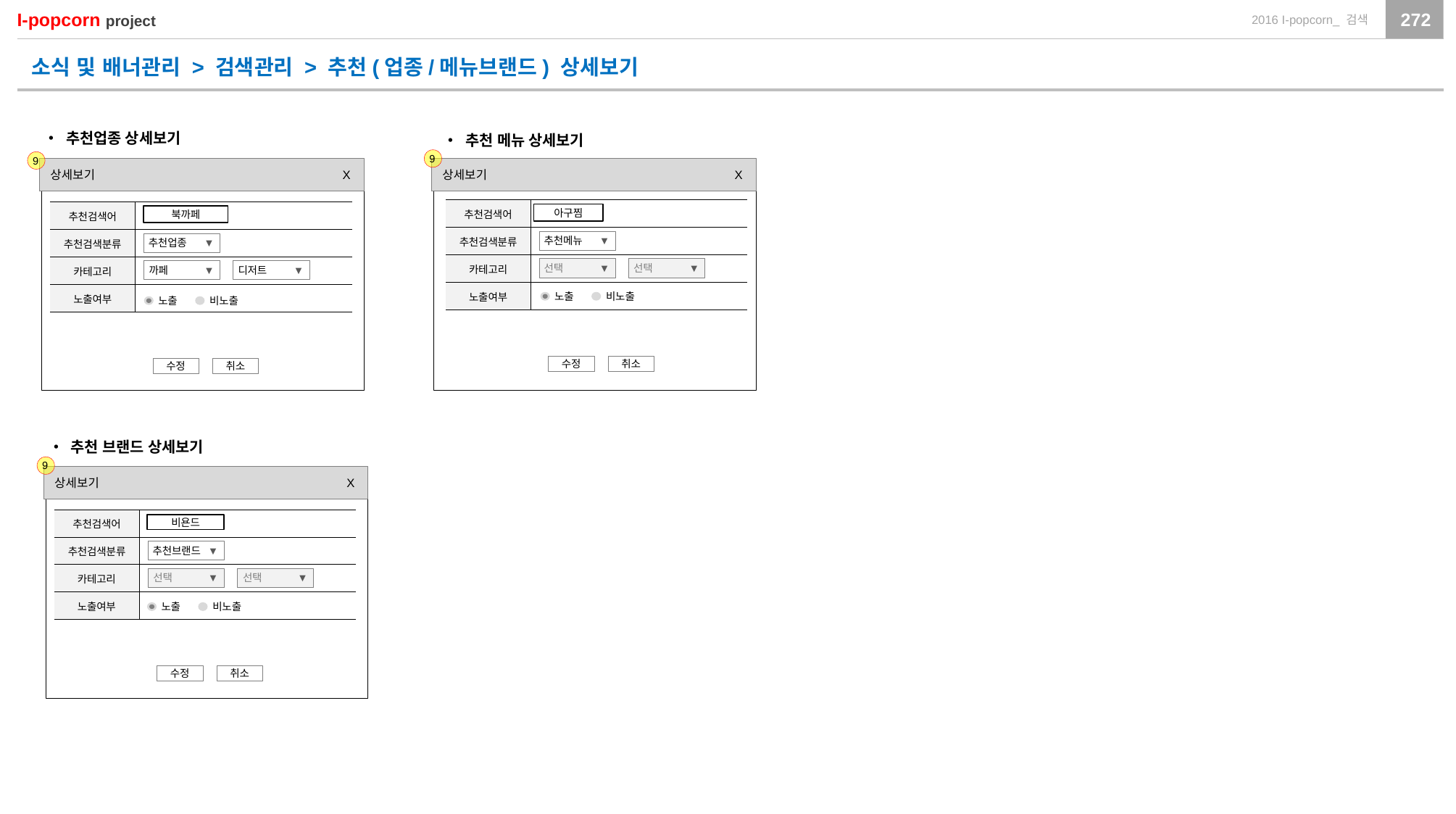

소식 및 배너관리 > 검색관리 > 추천(업종/메뉴브랜드) 상세보기
• 추천업종 상세보기
• 추천 메뉴 상세보기
9

9

상세보기                                                                       X

상세보기                                                                       X

| 추천검색어 |  |
| --- | --- |
| 추천검색분류 |  |
| 카테고리 |  |
| 노출여부 |  |
| 추천검색어 |  |
| --- | --- |
| 추천검색분류 |  |
| 카테고리 |  |
| 노출여부 |  |
아구찜
북까페
 추천메뉴
▼
 추천업종
▼
 선택
▼
 선택
▼
 까페
▼
 디저트
▼
노출
비노출
노출
비노출

수정
취소
수정
취소
• 추천 브랜드 상세보기
9

상세보기                                                                       X

| 추천검색어 |  |
| --- | --- |
| 추천검색분류 |  |
| 카테고리 |  |
| 노출여부 |  |
비욘드
 추천브랜드
▼
 선택
▼
 선택
▼
노출
비노출

수정
취소